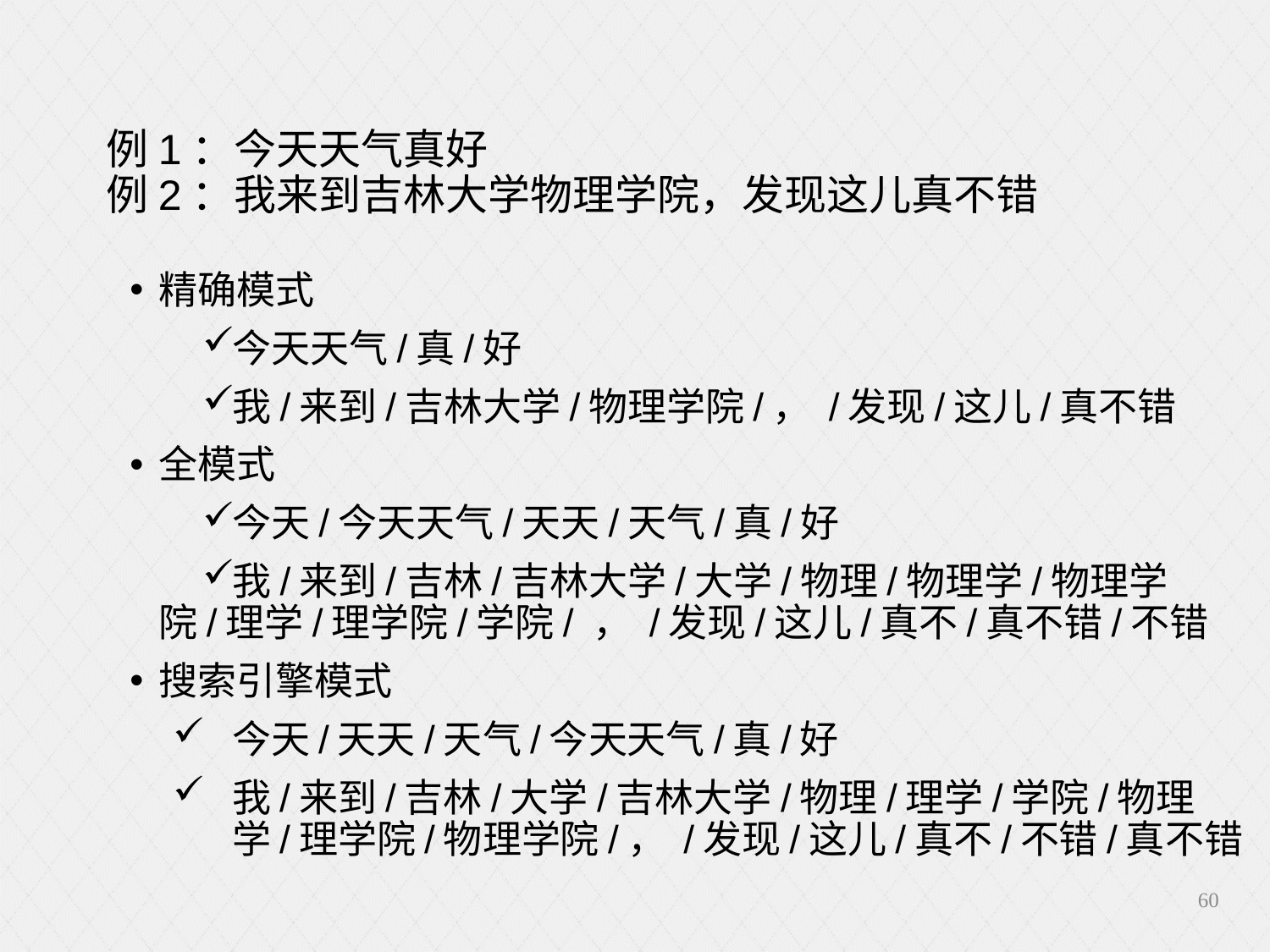

例1：今天天气真好
例2：我来到吉林大学物理学院，发现这儿真不错
精确模式
今天天气/真/好
我/来到/吉林大学/物理学院/， /发现/这儿/真不错
全模式
今天/今天天气/天天/天气/真/好
我/来到/吉林/吉林大学/大学/物理/物理学/物理学院/理学/理学院/学院/ ， /发现/这儿/真不/真不错/不错
搜索引擎模式
今天/天天/天气/今天天气/真/好
我/来到/吉林/大学/吉林大学/物理/理学/学院/物理学/理学院/物理学院/， /发现/这儿/真不/不错/真不错

60